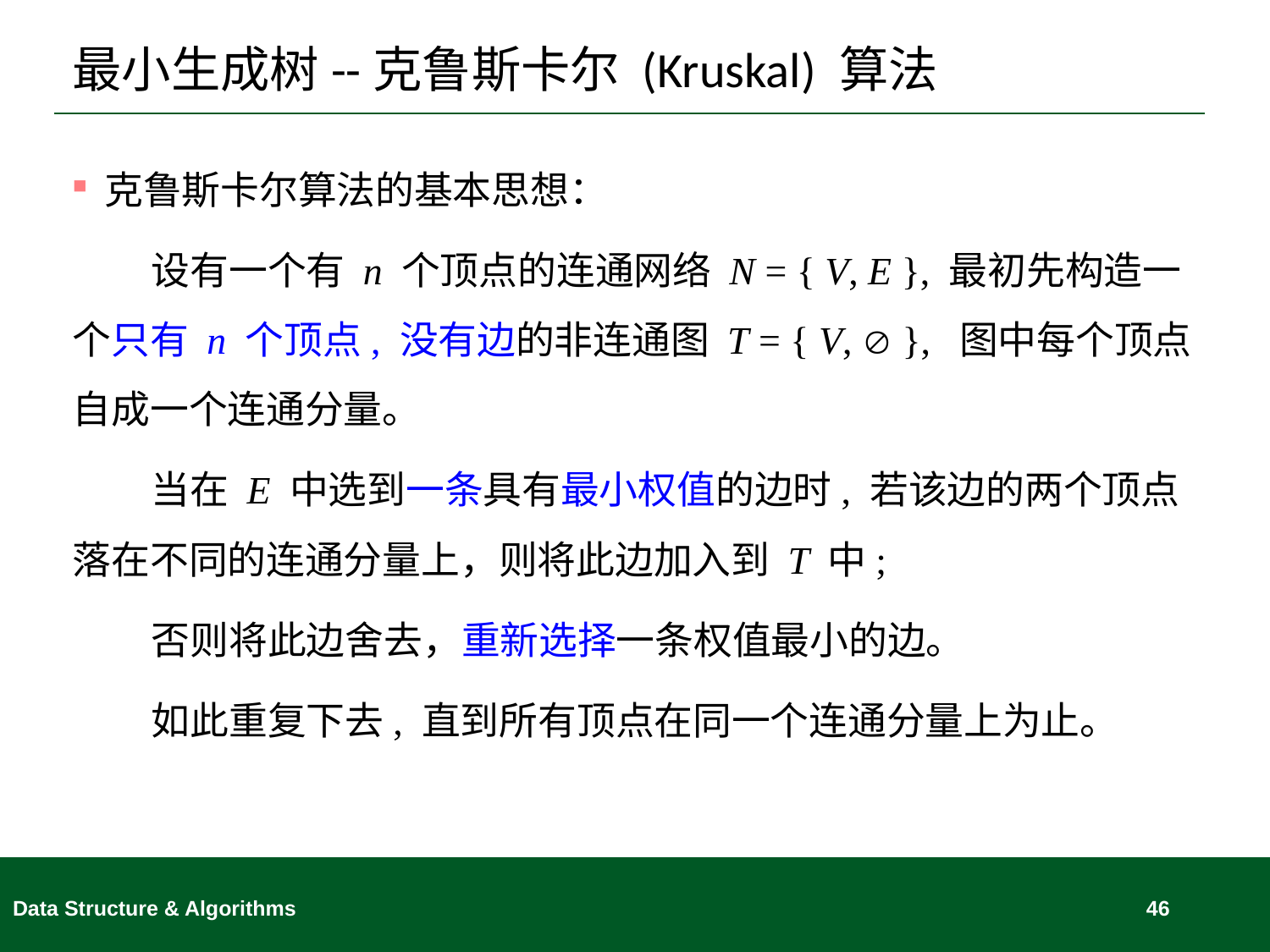

# 最小生成树--克鲁斯卡尔 (Kruskal) 算法
克鲁斯卡尔算法的基本思想：
        设有一个有 n 个顶点的连通网络 N = { V, E }, 最初先构造一个只有 n 个顶点, 没有边的非连通图 T = { V, ∅ },  图中每个顶点自成一个连通分量。
        当在 E 中选到一条具有最小权值的边时, 若该边的两个顶点落在不同的连通分量上，则将此边加入到 T 中;
        否则将此边舍去，重新选择一条权值最小的边。
        如此重复下去, 直到所有顶点在同一个连通分量上为止。

Data Structure & Algorithms
46